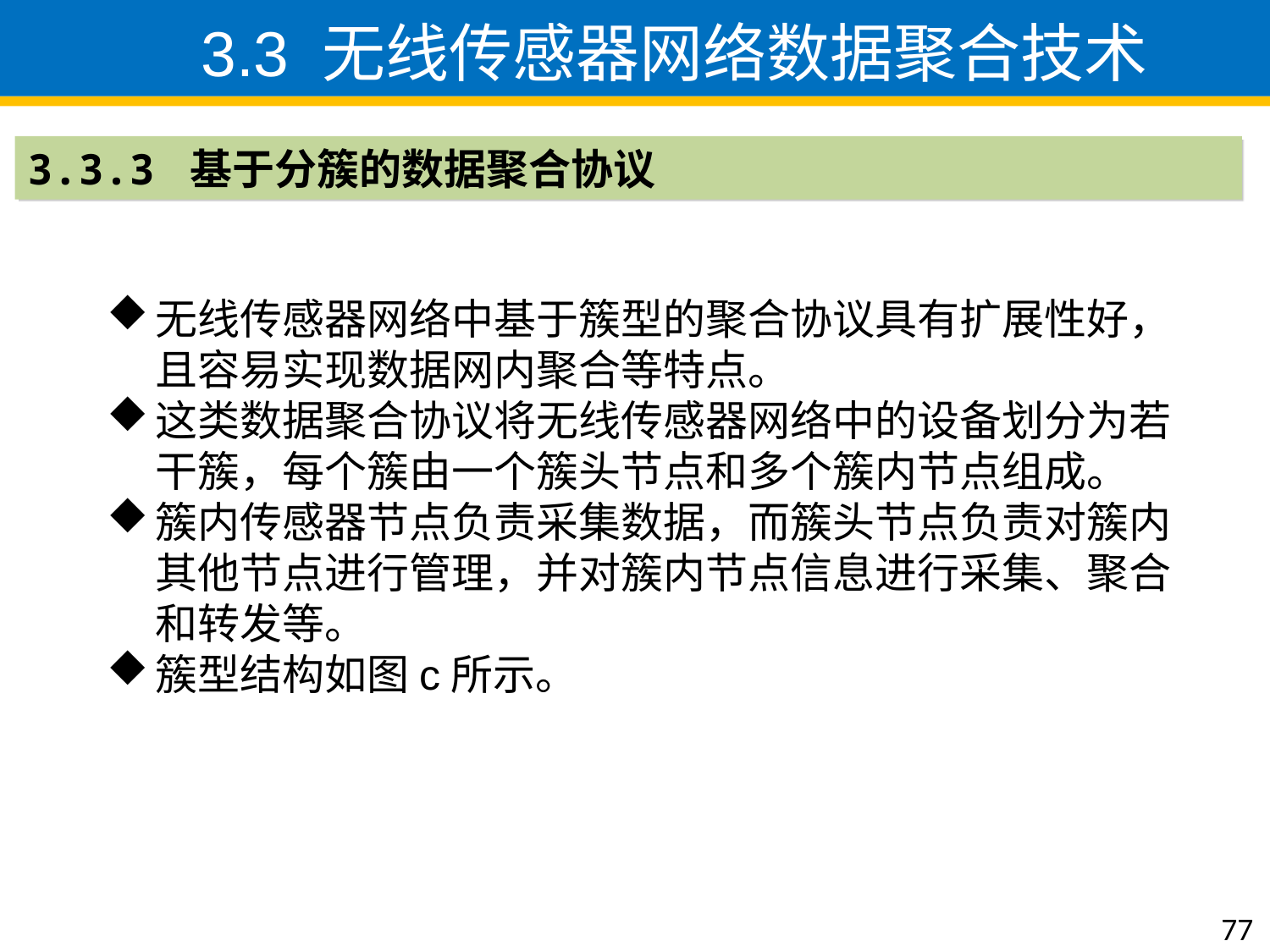

3.3 无线传感器网络数据聚合技术

3.3.3 基于分簇的数据聚合协议
无线传感器网络中基于簇型的聚合协议具有扩展性好，且容易实现数据网内聚合等特点。
这类数据聚合协议将无线传感器网络中的设备划分为若干簇，每个簇由一个簇头节点和多个簇内节点组成。
簇内传感器节点负责采集数据，而簇头节点负责对簇内其他节点进行管理，并对簇内节点信息进行采集、聚合和转发等。
簇型结构如图c所示。
77